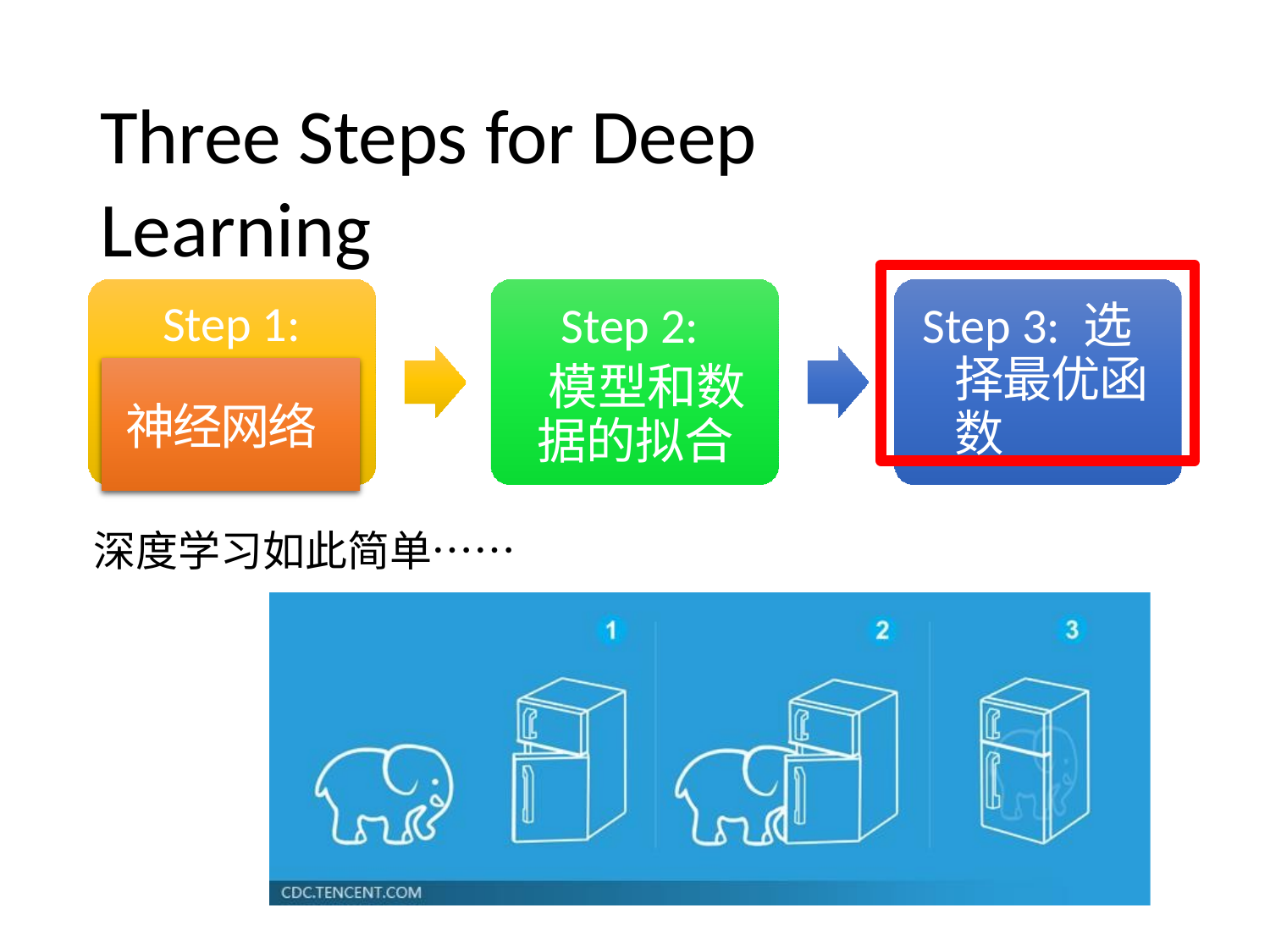

# Three Steps for Deep Learning
Step 3: 选择最优函数

Step 1:
Step 2:
 模型和数据的拟合

神经网络
深度学习如此简单……